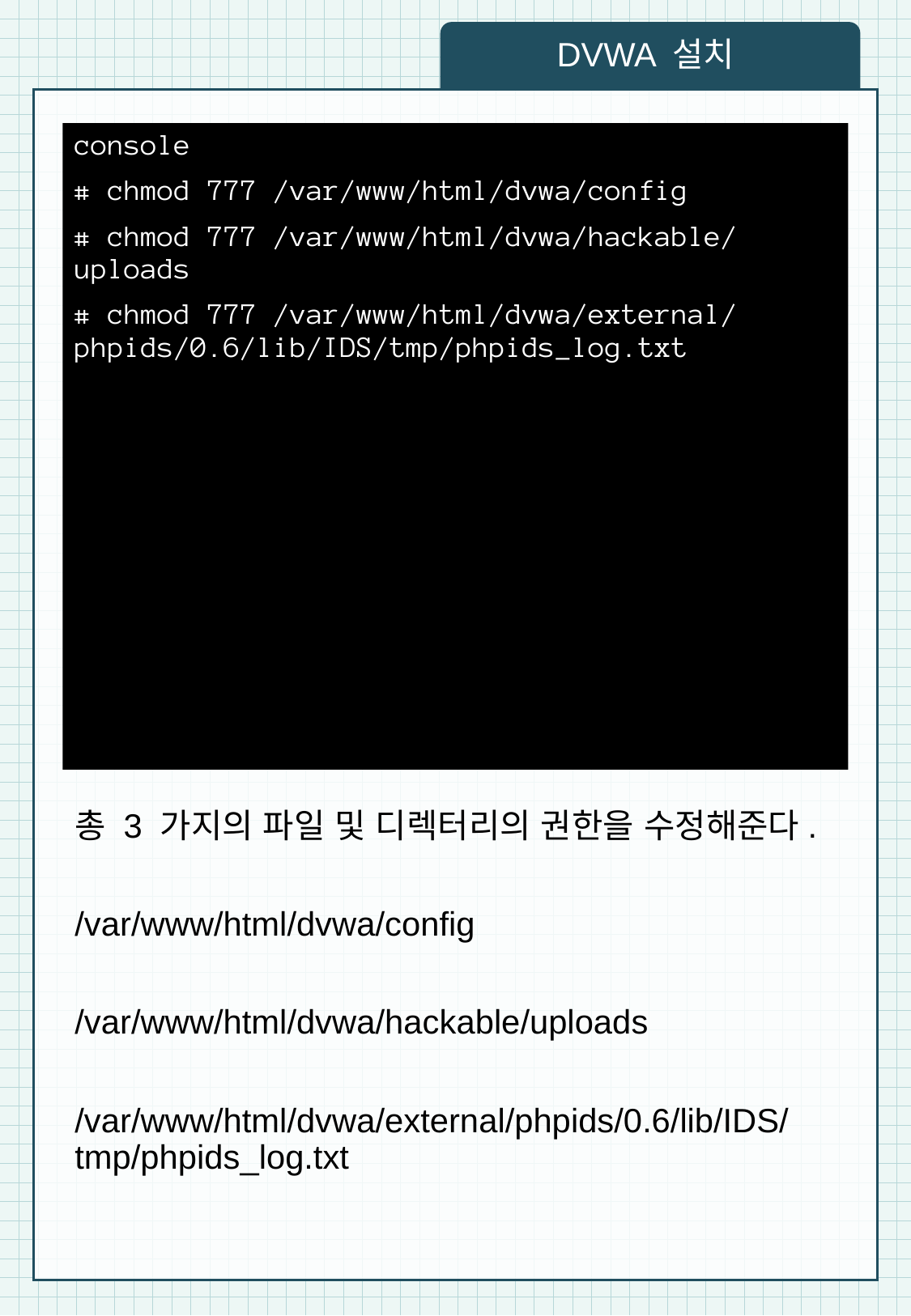

DVWA 설치

console
# chmod 777 /var/www/html/dvwa/config
# chmod 777 /var/www/html/dvwa/hackable/uploads
# chmod 777 /var/www/html/dvwa/external/phpids/0.6/lib/IDS/tmp/phpids_log.txt
총 3 가지의 파일 및 디렉터리의 권한을 수정해준다.

/var/www/html/dvwa/config

/var/www/html/dvwa/hackable/uploads

/var/www/html/dvwa/external/phpids/0.6/lib/IDS/tmp/phpids_log.txt